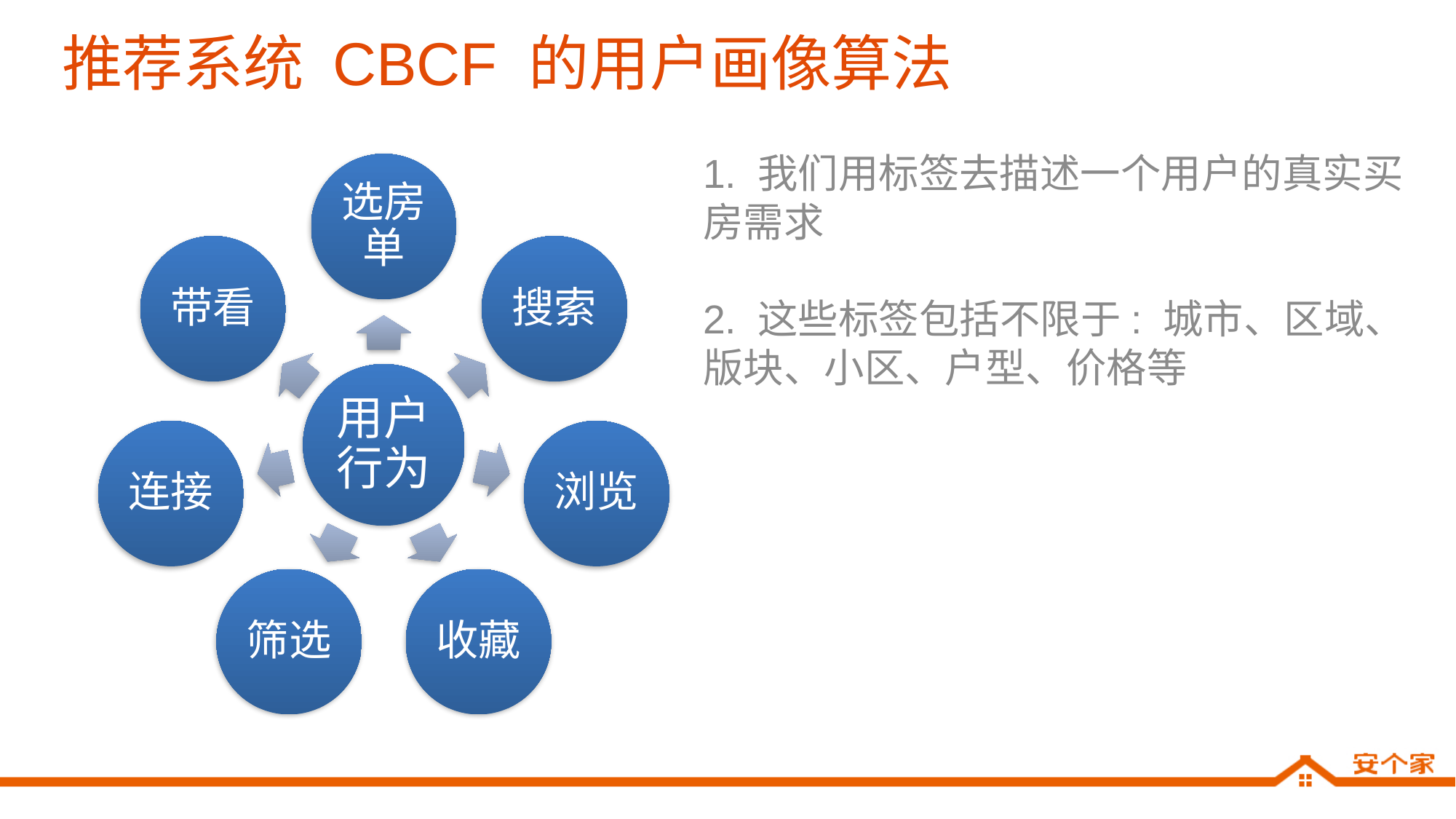

# 推荐系统 CBCF 的用户画像算法
1. 我们用标签去描述一个用户的真实买房需求

2. 这些标签包括不限于: 城市、区域、版块、小区、户型、价格等

用户行为

选房单

搜索

浏览

收藏

筛选

连接

带看